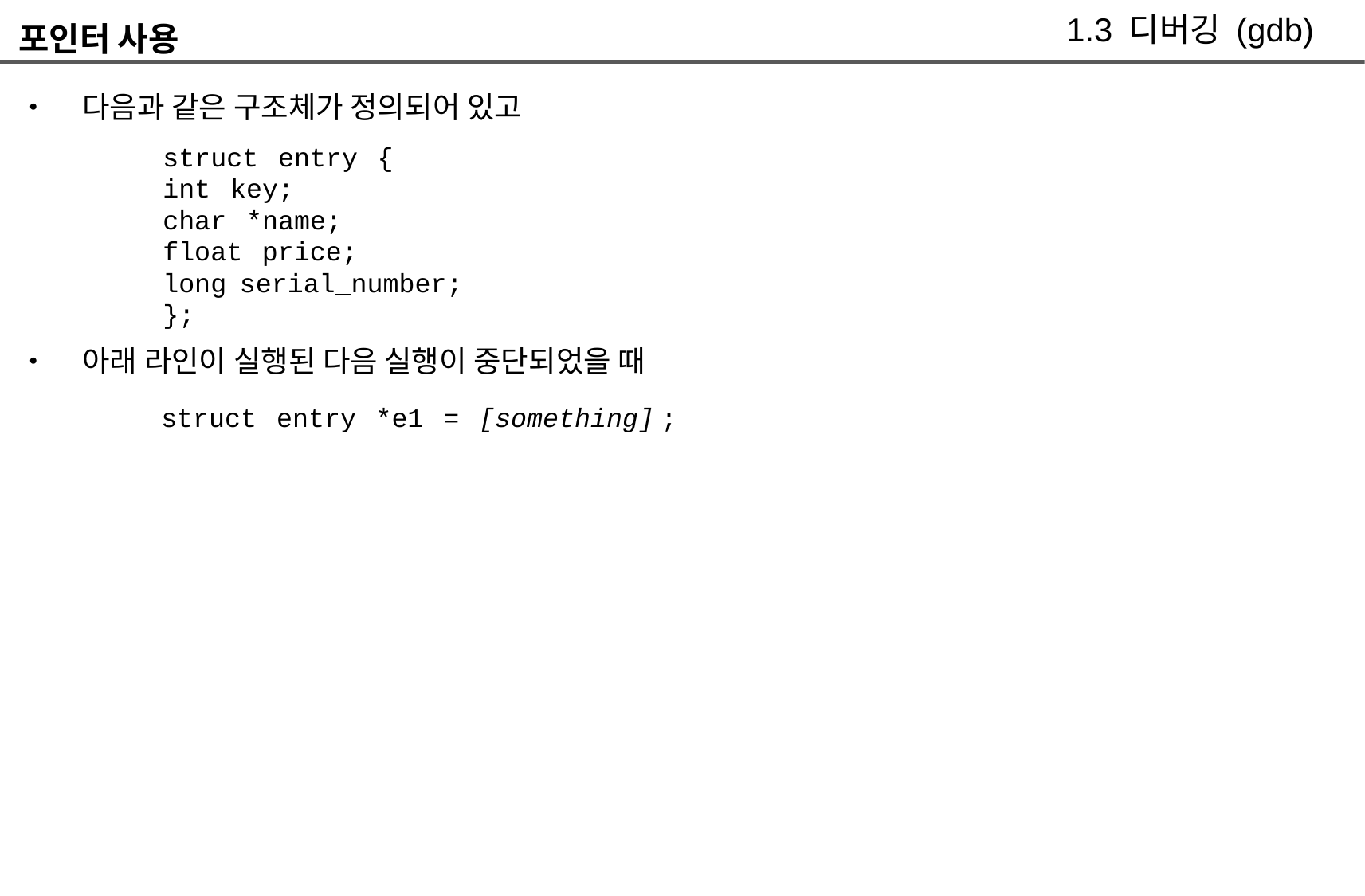

1.3 디버깅 (gdb)
포인터 사용

•    다음과 같은 구조체가 정의되어 있고

		struct   entry   {
		int   key;
		char   *name;
		float   price;
		long  serial_number;
		};
•    아래 라인이 실행된 다음 실행이 중단되었을 때

	struct   entry   *e1   =   [something] ;